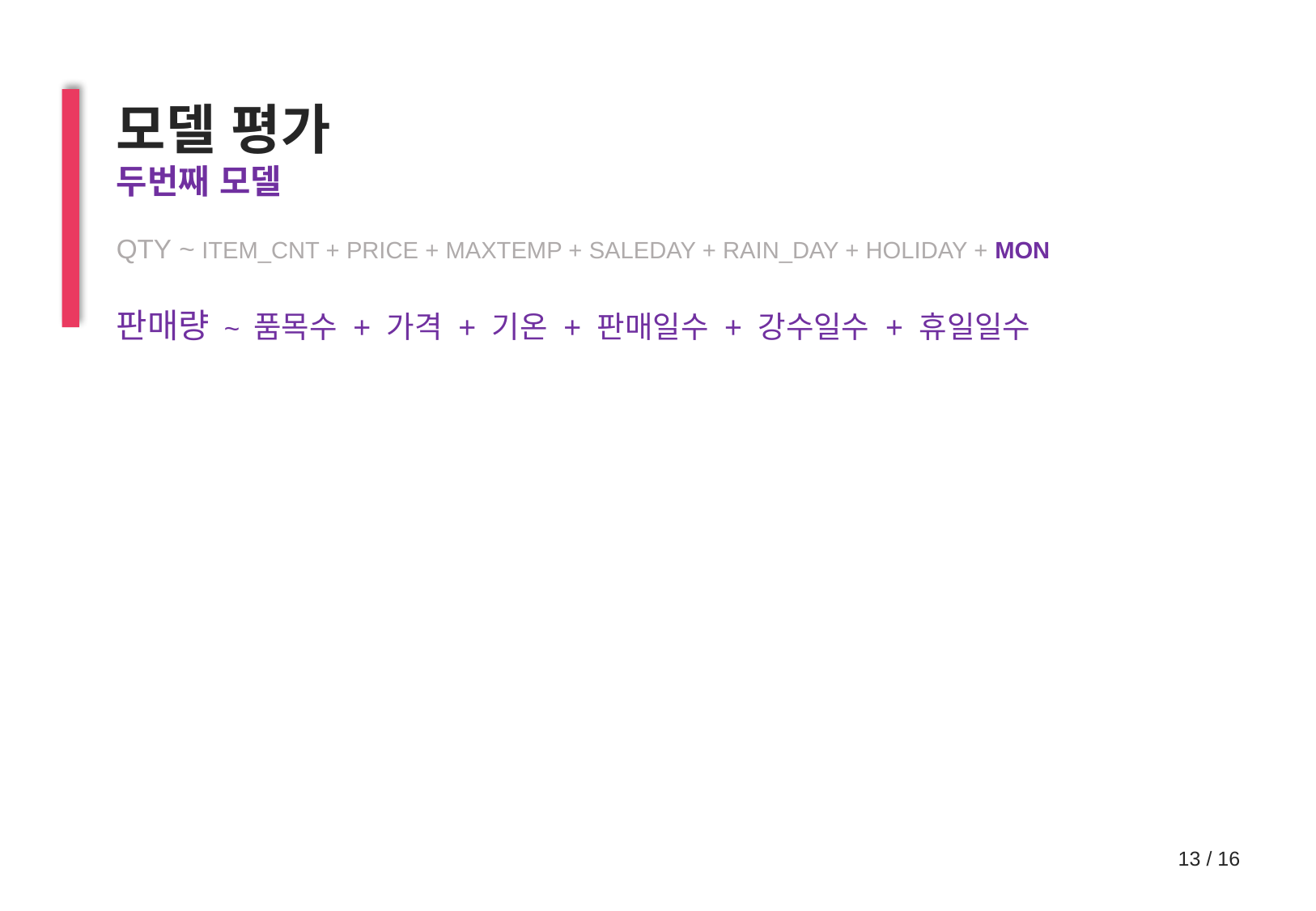

모델 평가
두번째 모델
QTY ~ ITEM_CNT + PRICE + MAXTEMP + SALEDAY + RAIN_DAY + HOLIDAY + MON
판매량 ~ 품목수 + 가격 + 기온 + 판매일수 + 강수일수 + 휴일일수
13 / 16